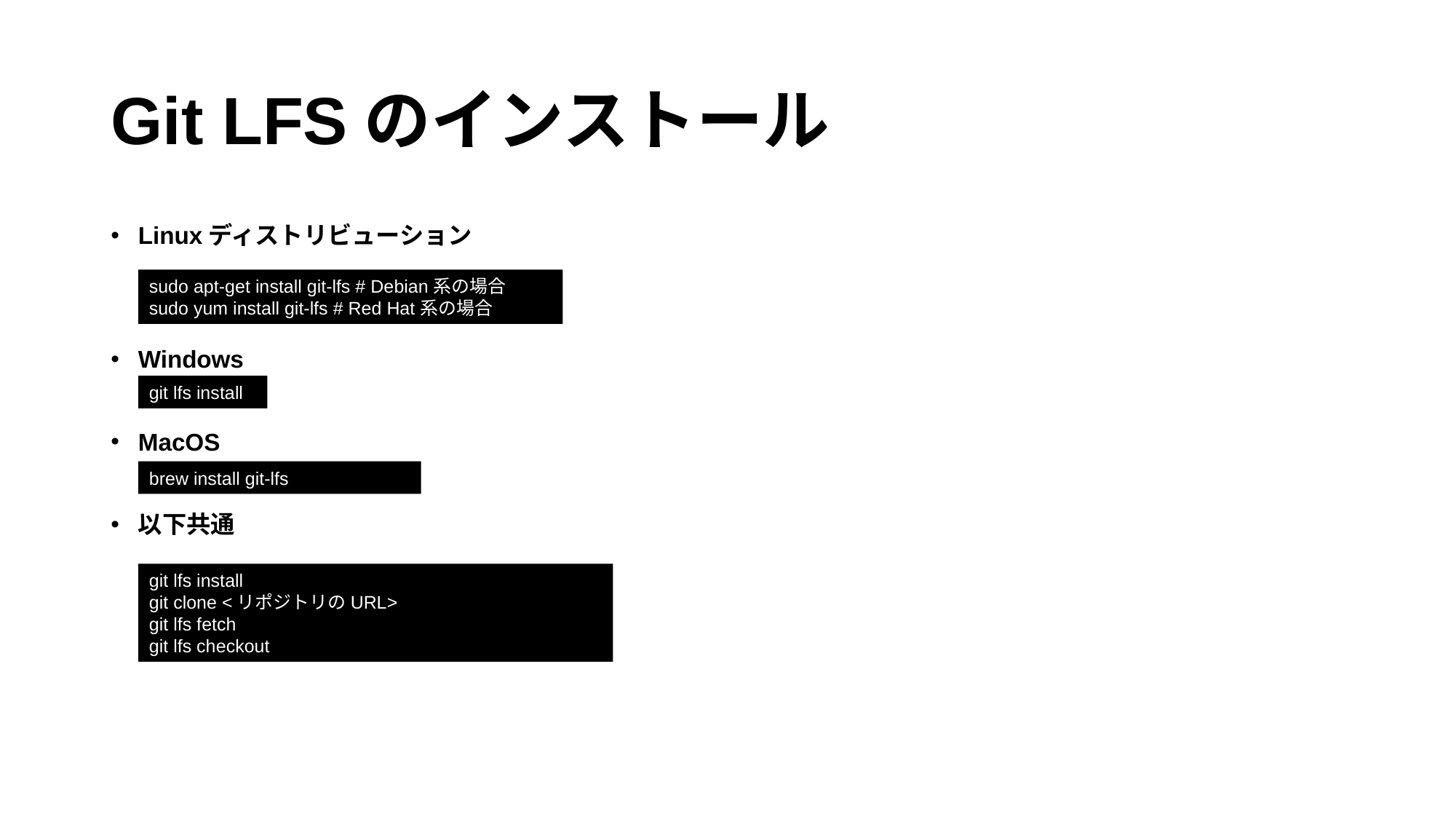

# Git LFSのインストール
Linuxディストリビューション

Windows

MacOS

以下共通
sudo apt-get install git-lfs # Debian系の場合
sudo yum install git-lfs # Red Hat系の場合
git lfs install
brew install git-lfs
git lfs install
git clone <リポジトリのURL>
git lfs fetch
git lfs checkout